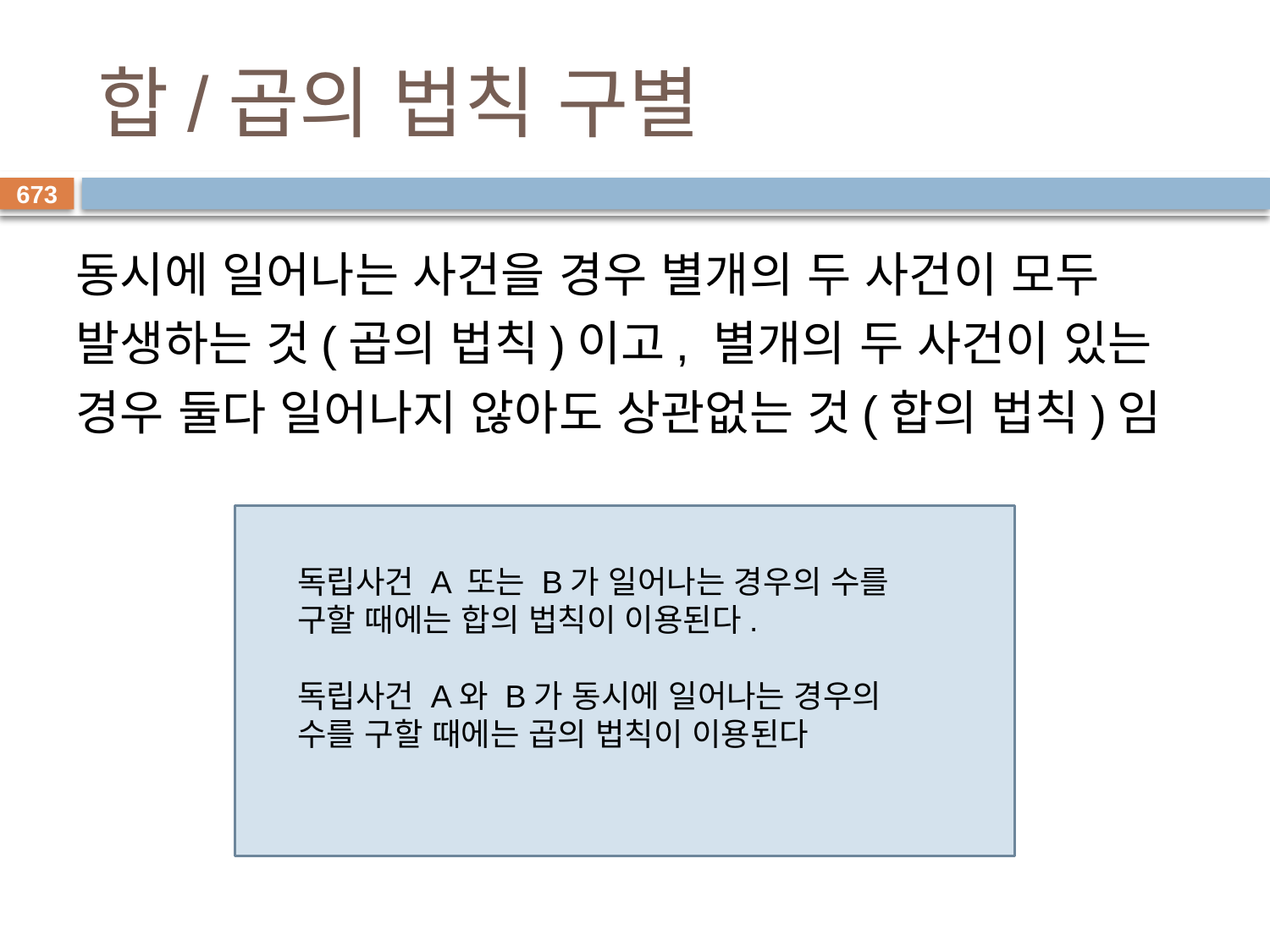

# 합/곱의 법칙 구별
673
동시에 일어나는 사건을 경우 별개의 두 사건이 모두 발생하는 것(곱의 법칙)이고, 별개의 두 사건이 있는 경우 둘다 일어나지 않아도 상관없는 것(합의 법칙)임

독립사건 A 또는 B가 일어나는 경우의 수를 구할 때에는 합의 법칙이 이용된다.

독립사건 A와 B가 동시에 일어나는 경우의 수를 구할 때에는 곱의 법칙이 이용된다